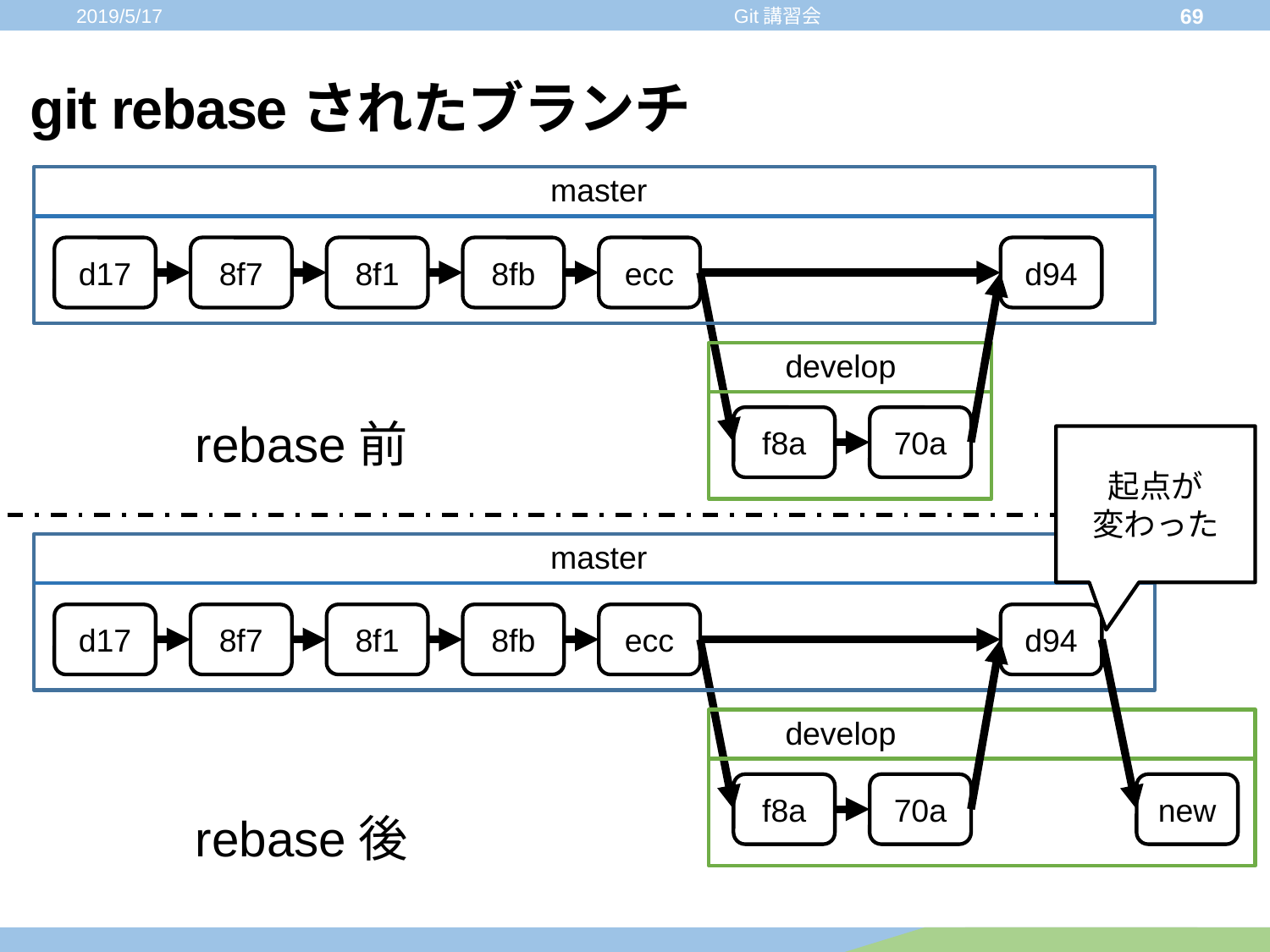

2019/5/17
69
Git講習会
# git rebaseされたブランチ
master

d17
8f7
8f1
8fb
ecc
d94
develop

rebase前
f8a
70a
起点が
変わった
master

d17
8f7
8f1
8fb
ecc
d94
develop

f8a
70a
new
rebase後